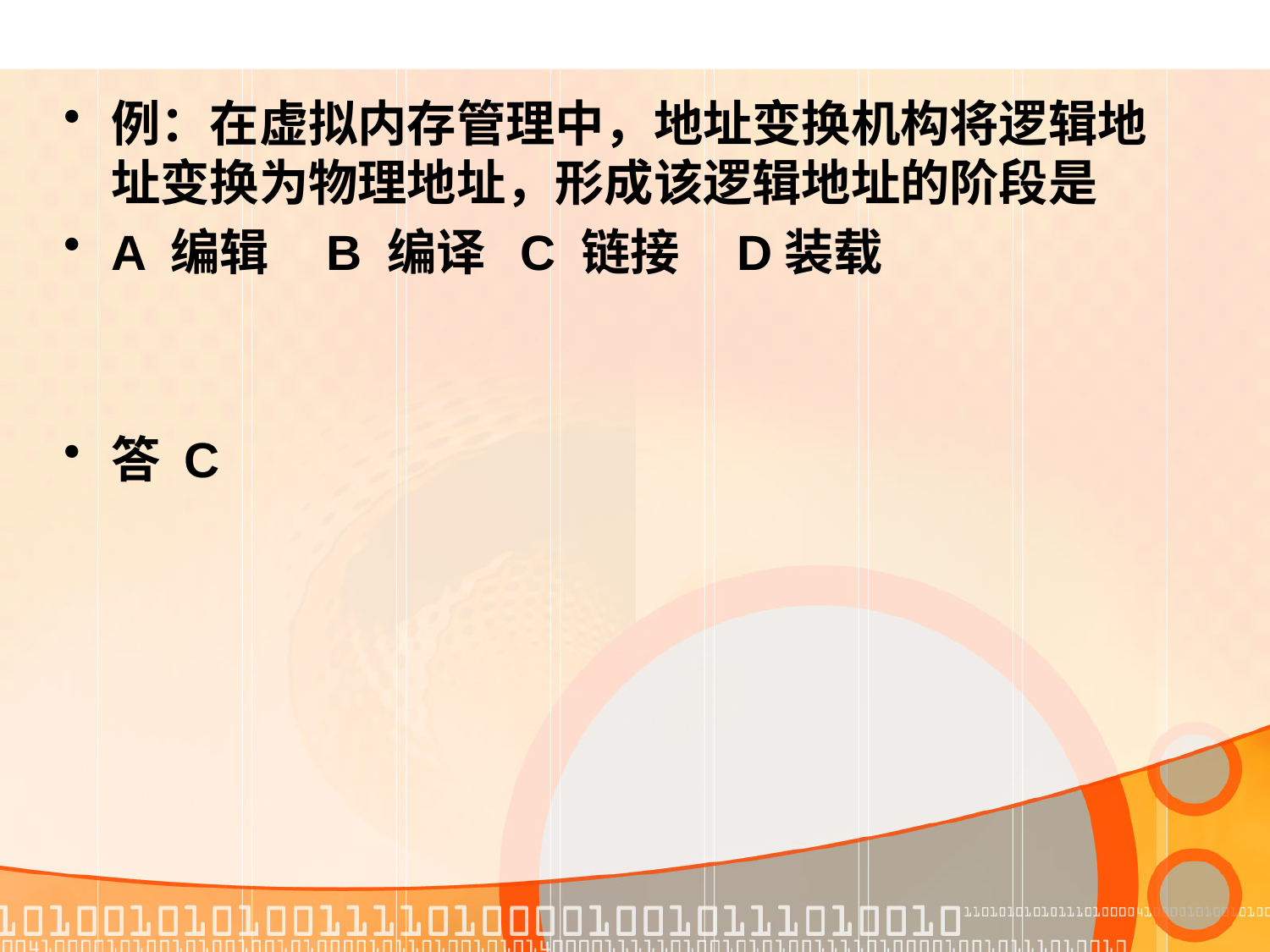

例：在虚拟内存管理中，地址变换机构将逻辑地址变换为物理地址，形成该逻辑地址的阶段是
A 编辑    B 编译  C 链接    D装载

答 C